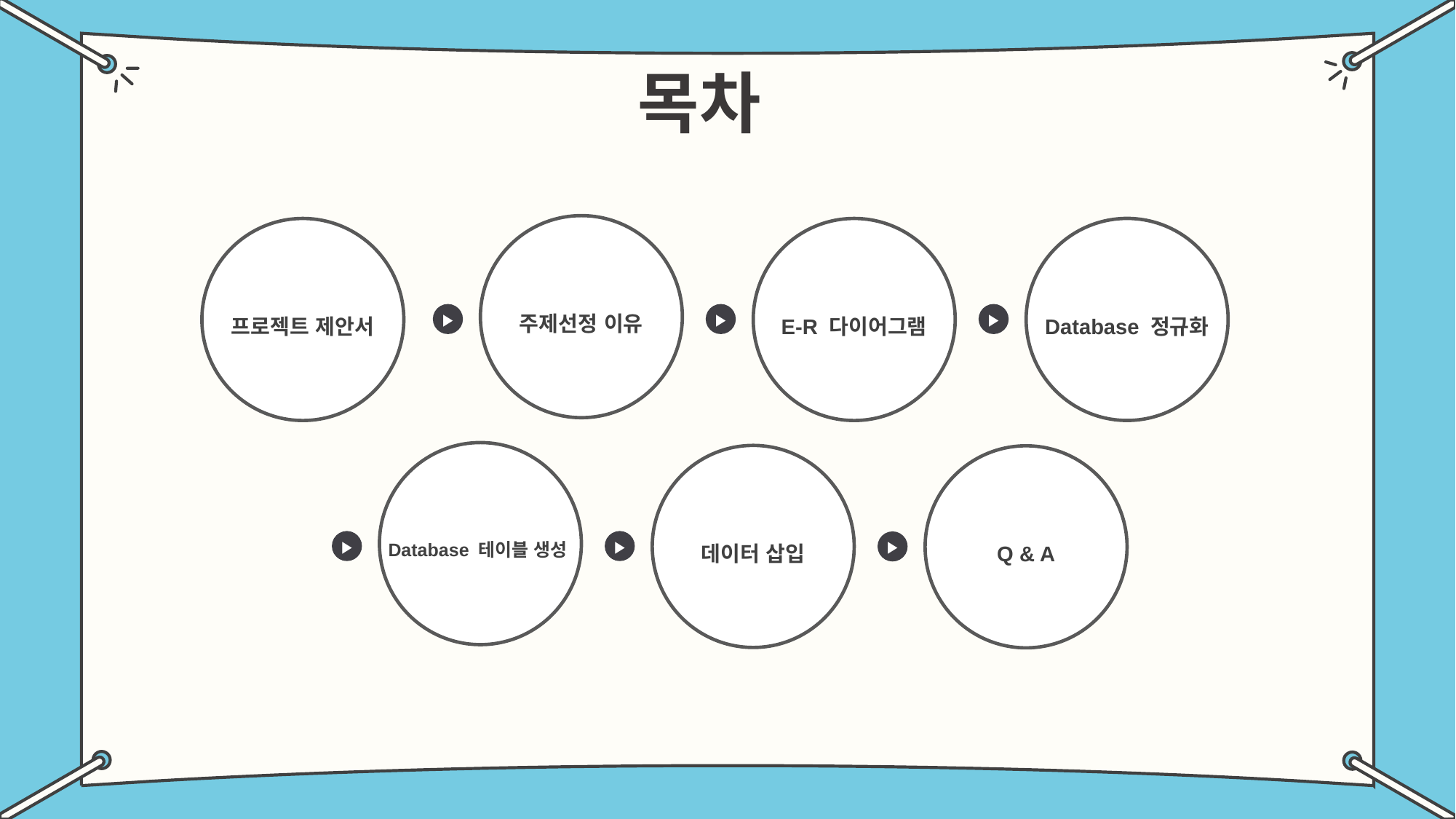

목차
주제선정 이유
Database 정규화
프로젝트 제안서
E-R 다이어그램
▶
▶
▶
Database 테이블 생성
데이터 삽입
Q & A
▶
▶
▶